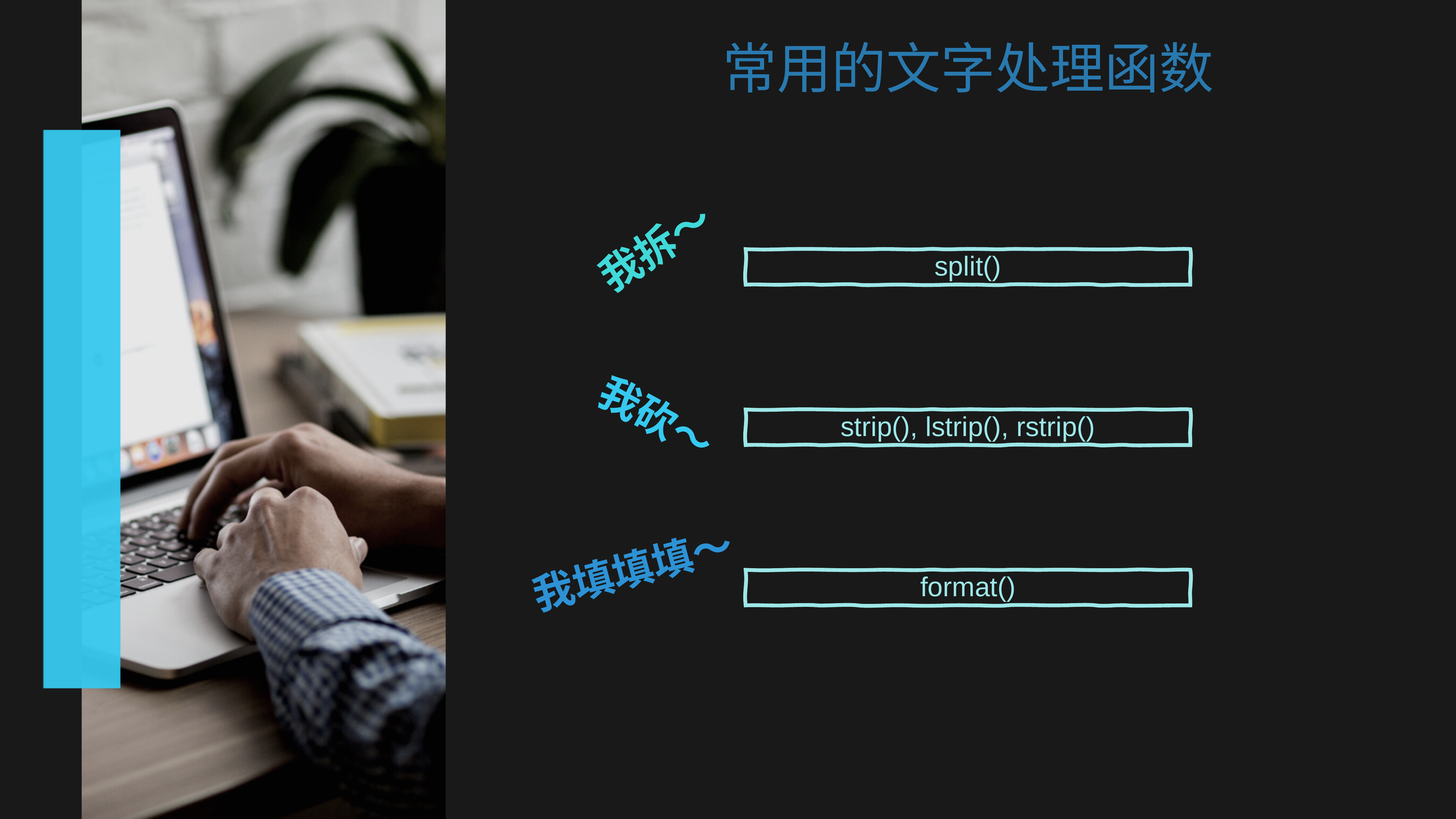

常用的文字处理函数
我拆～
split()
我砍～
strip(), lstrip(), rstrip()
我填填填～
format()